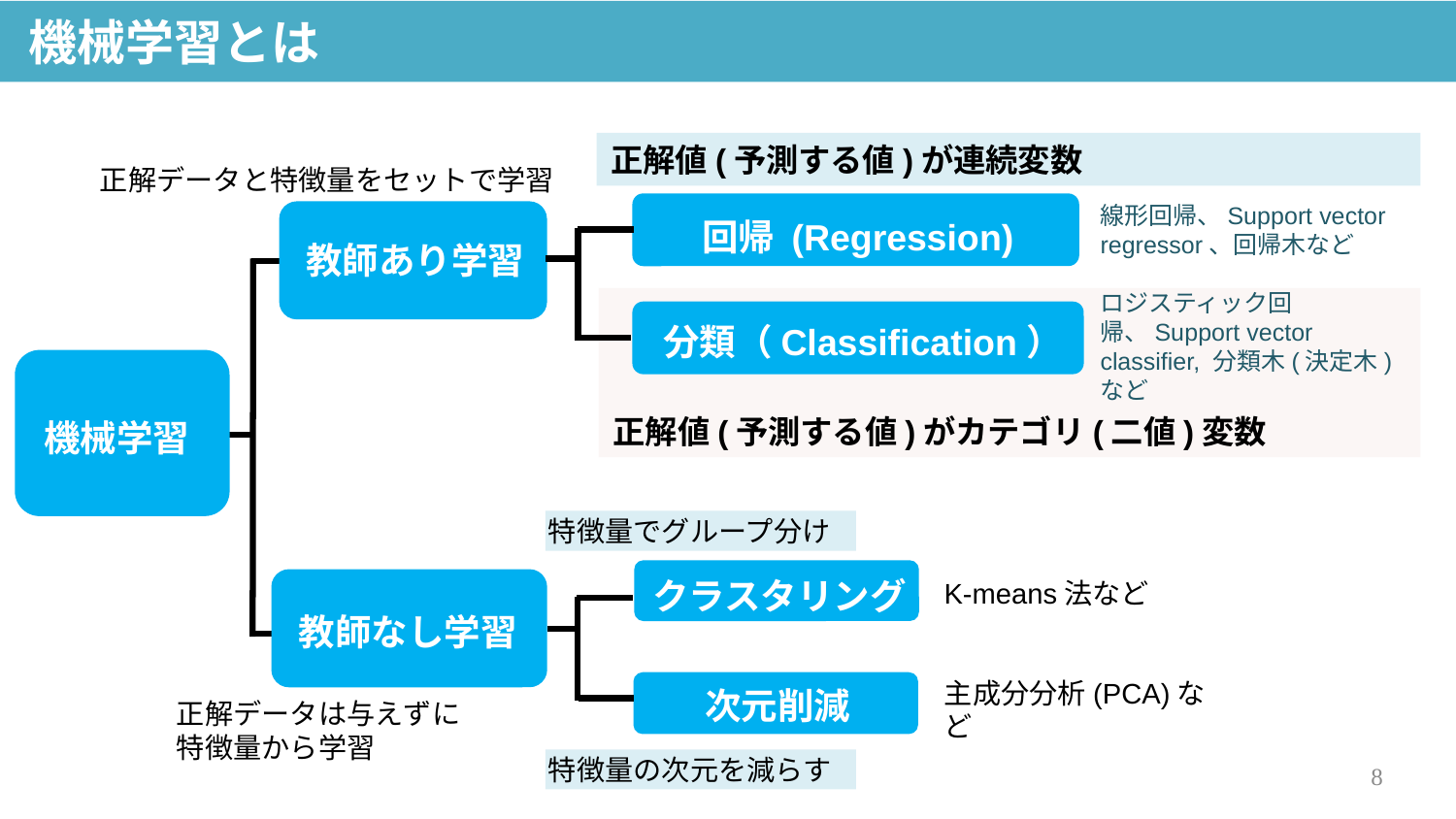

機械学習とは
正解値(予測する値)が連続変数
正解データと特徴量をセットで学習

線形回帰、Support vector regressor、回帰木など

回帰 (Regression)
教師あり学習

正解値(予測する値)がカテゴリ(二値)変数
ロジスティック回帰、Support vector classifier, 分類木(決定木)など

分類（Classification）

機械学習
特徴量でグループ分け

クラスタリング
K-means法など
教師なし学習

次元削減
主成分分析(PCA)など
正解データは与えずに特徴量から学習
特徴量の次元を減らす
8